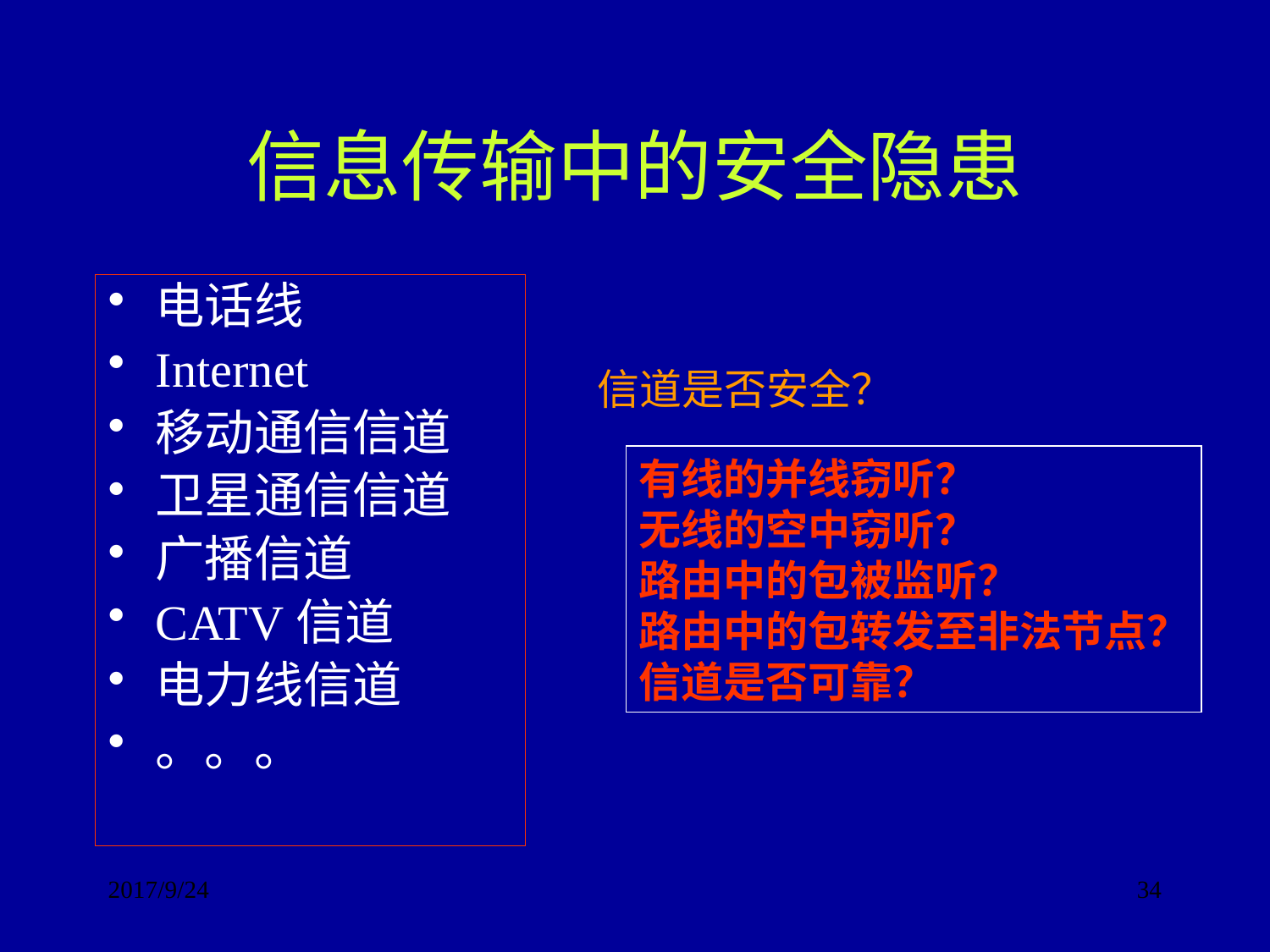

# 信息传输中的安全隐患
电话线
Internet
移动通信信道
卫星通信信道
广播信道
CATV信道
电力线信道
。。。
信道是否安全？
有线的并线窃听？
无线的空中窃听？
路由中的包被监听？
路由中的包转发至非法节点？
信道是否可靠？
2017/9/24
34